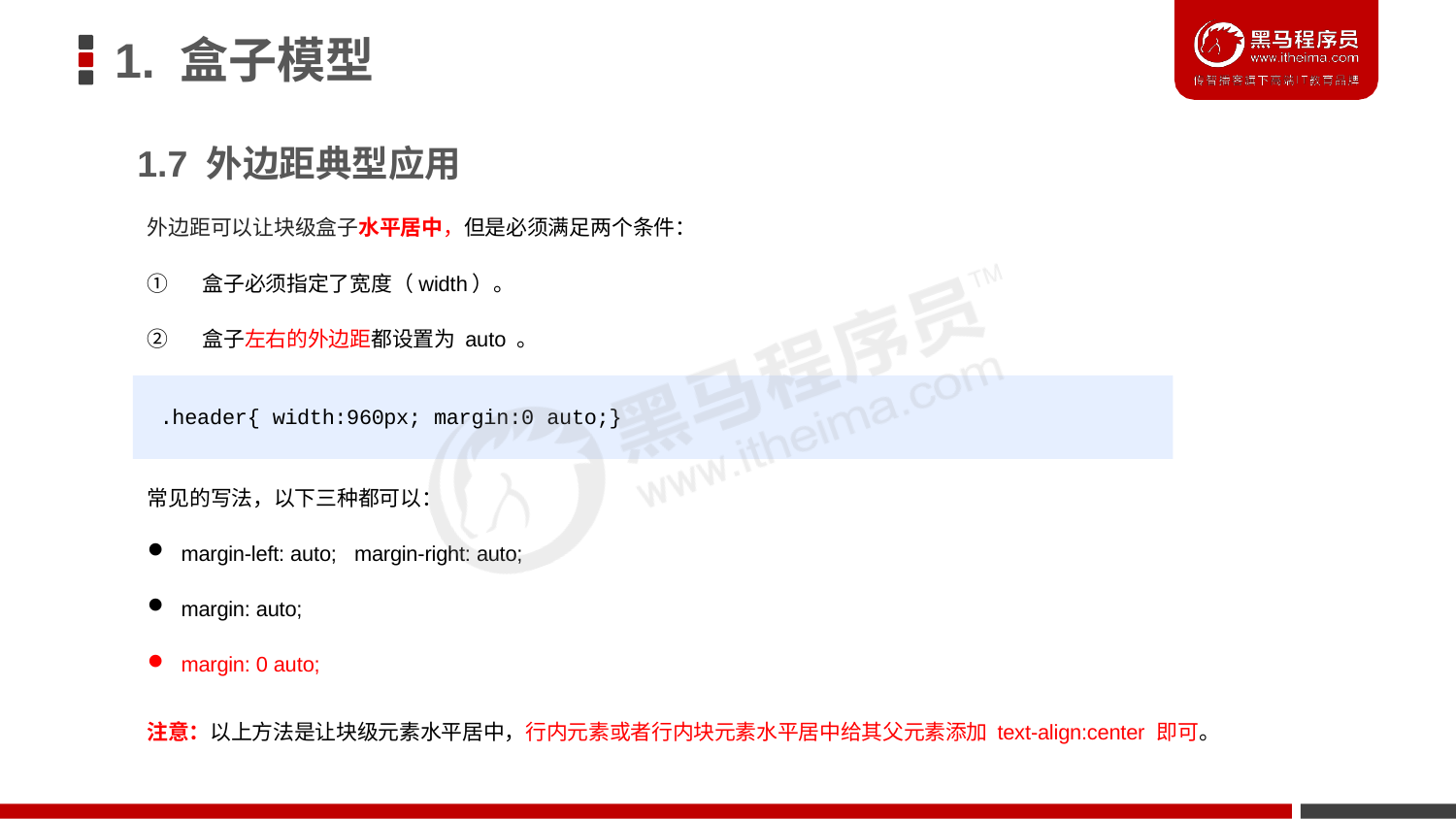

# 1. 盒子模型
1.7 外边距典型应用
外边距可以让块级盒子水平居中，但是必须满足两个条件：

①	盒子必须指定了宽度（width）。

②	盒子左右的外边距都设置为 auto 。

.header{ width:960px; margin:0 auto;}
常见的写法，以下三种都可以：

margin-left: auto;   margin-right: auto;

margin: auto;

margin: 0 auto;

注意：以上方法是让块级元素水平居中，行内元素或者行内块元素水平居中给其父元素添加 text-align:center 即可。